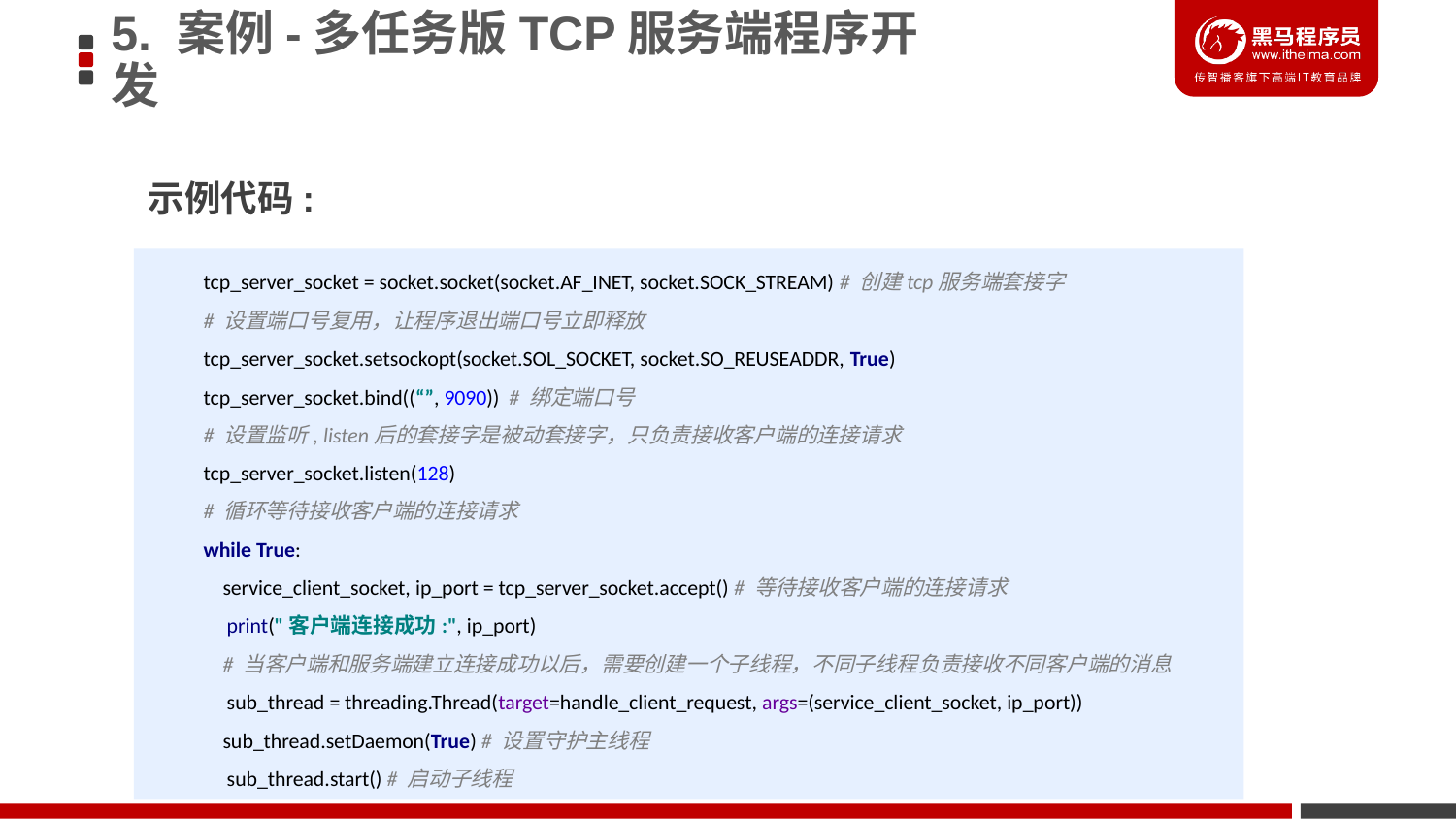

5. 案例-多任务版TCP服务端程序开发
示例代码:

tcp_server_socket = socket.socket(socket.AF_INET, socket.SOCK_STREAM) # 创建tcp服务端套接字
# 设置端口号复用，让程序退出端口号立即释放
tcp_server_socket.setsockopt(socket.SOL_SOCKET, socket.SO_REUSEADDR, True)
tcp_server_socket.bind((“”, 9090))  # 绑定端口号
# 设置监听, listen后的套接字是被动套接字，只负责接收客户端的连接请求
tcp_server_socket.listen(128)
# 循环等待接收客户端的连接请求
while True:
    service_client_socket, ip_port = tcp_server_socket.accept() # 等待接收客户端的连接请求
    print("客户端连接成功:", ip_port)
    # 当客户端和服务端建立连接成功以后，需要创建一个子线程，不同子线程负责接收不同客户端的消息
    sub_thread = threading.Thread(target=handle_client_request, args=(service_client_socket, ip_port))
    sub_thread.setDaemon(True) # 设置守护主线程
    sub_thread.start() # 启动子线程